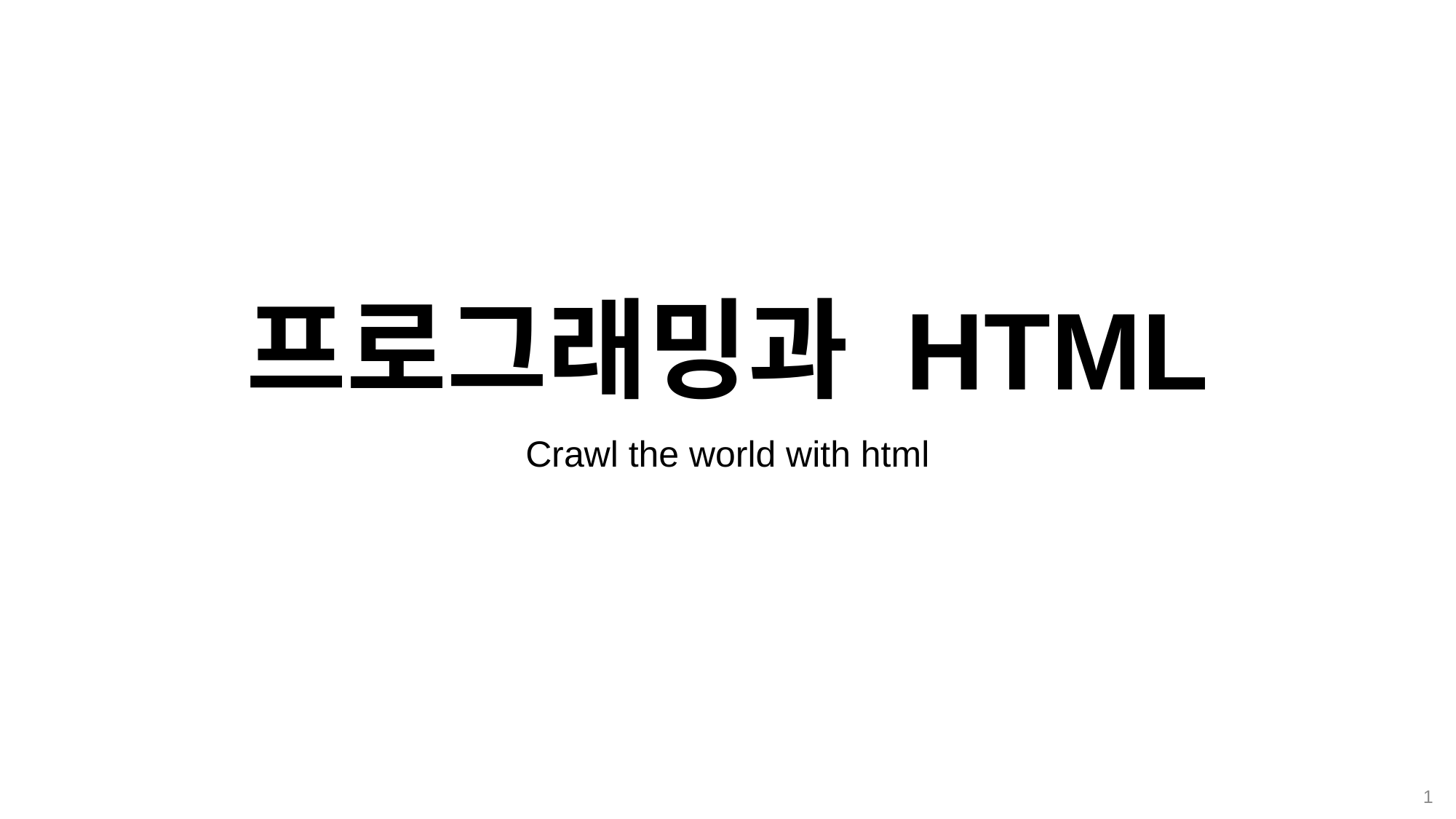

# 프로그래밍과 HTML
Crawl the world with html
1